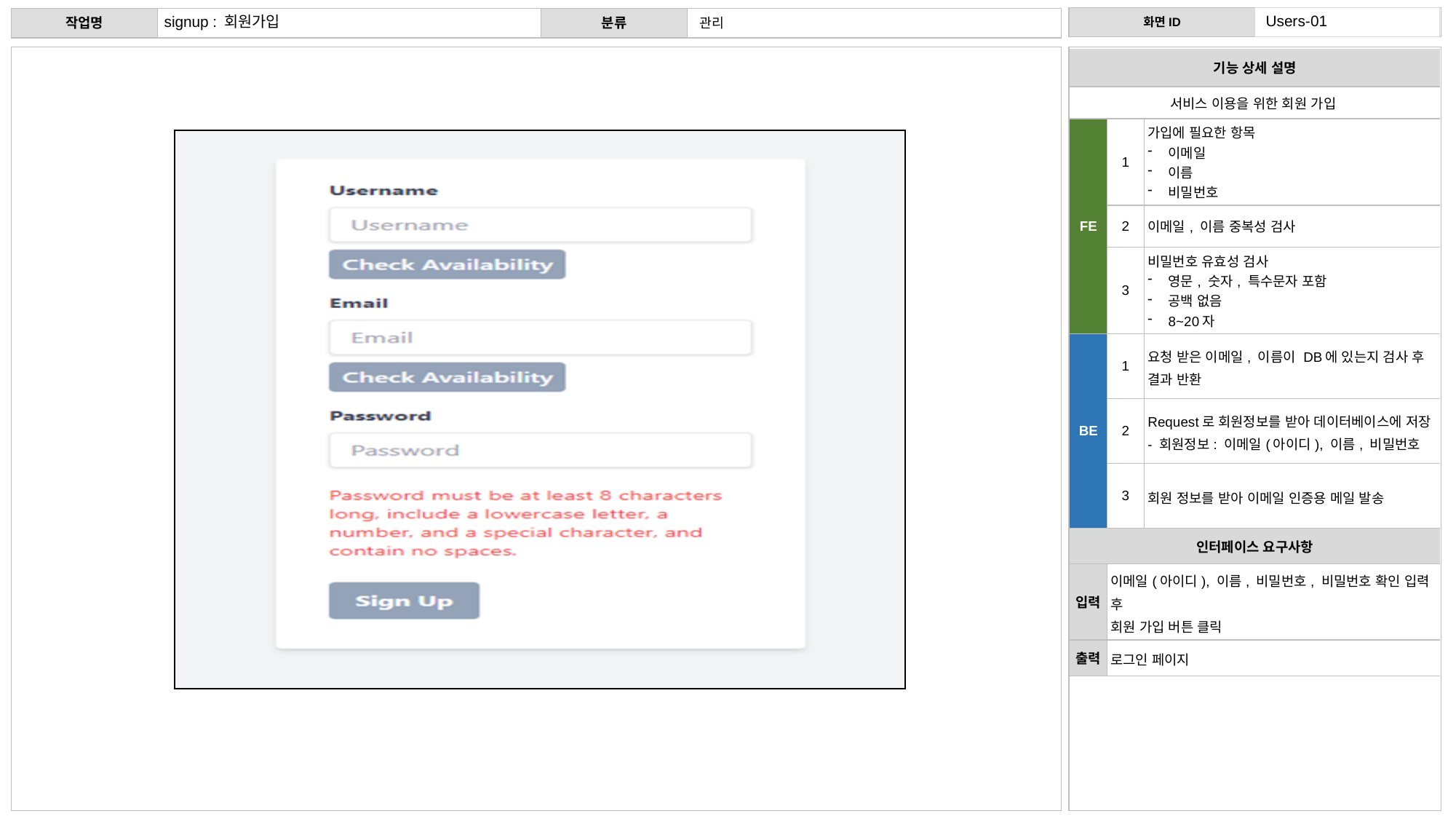

Users-01
signup : 회원가입
관리
| 기능 상세 설명 | 기능 상세 설명 |  |
| --- | --- | --- |
| 서비스 이용을 위한 회원 가입 | 서비스 이용을 위한 회원 가입 | 서비스 이용을 위한 회원 가입 |
| FE | 1 | 가입에 필요한 항목 이메일 이름 비밀번호 |
|  | 2 | 이메일, 이름 중복성 검사 |
|  | 3 | 비밀번호 유효성 검사 영문, 숫자, 특수문자 포함 공백 없음 8~20자 |
| BE | 1 | 요청 받은 이메일, 이름이 DB에 있는지 검사 후 결과 반환 |
|  | 2 | Request로 회원정보를 받아 데이터베이스에 저장 - 회원정보: 이메일(아이디), 이름, 비밀번호 |
|  | 3 | 회원 정보를 받아 이메일 인증용 메일 발송 |
| 인터페이스 요구사항 | 인터페이스 요구사항 |  |
| 입력 | 이메일(아이디), 이름, 비밀번호, 비밀번호 확인 입력 후 회원 가입 버튼 클릭 | 이메일(아이디), 이름, 비밀번호, 비밀번호 확인 입력 후 회원 가입 버튼 클릭 |
| 출력 | 로그인 페이지 | 로그인 페이지 |

회원가입 화면